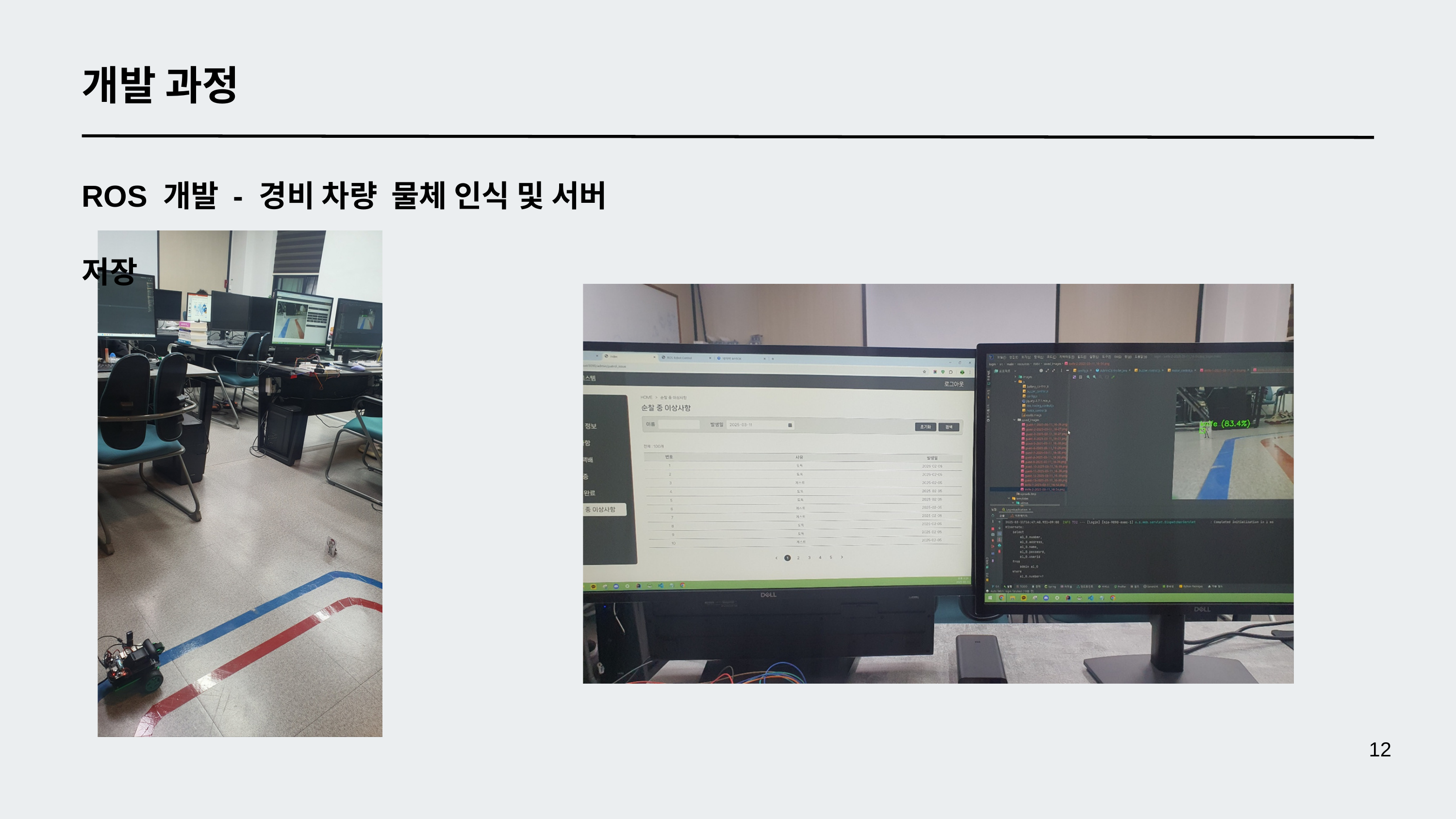

개발 과정

ROS 개발 - 경비 차량  물체 인식 및 서버 저장

12